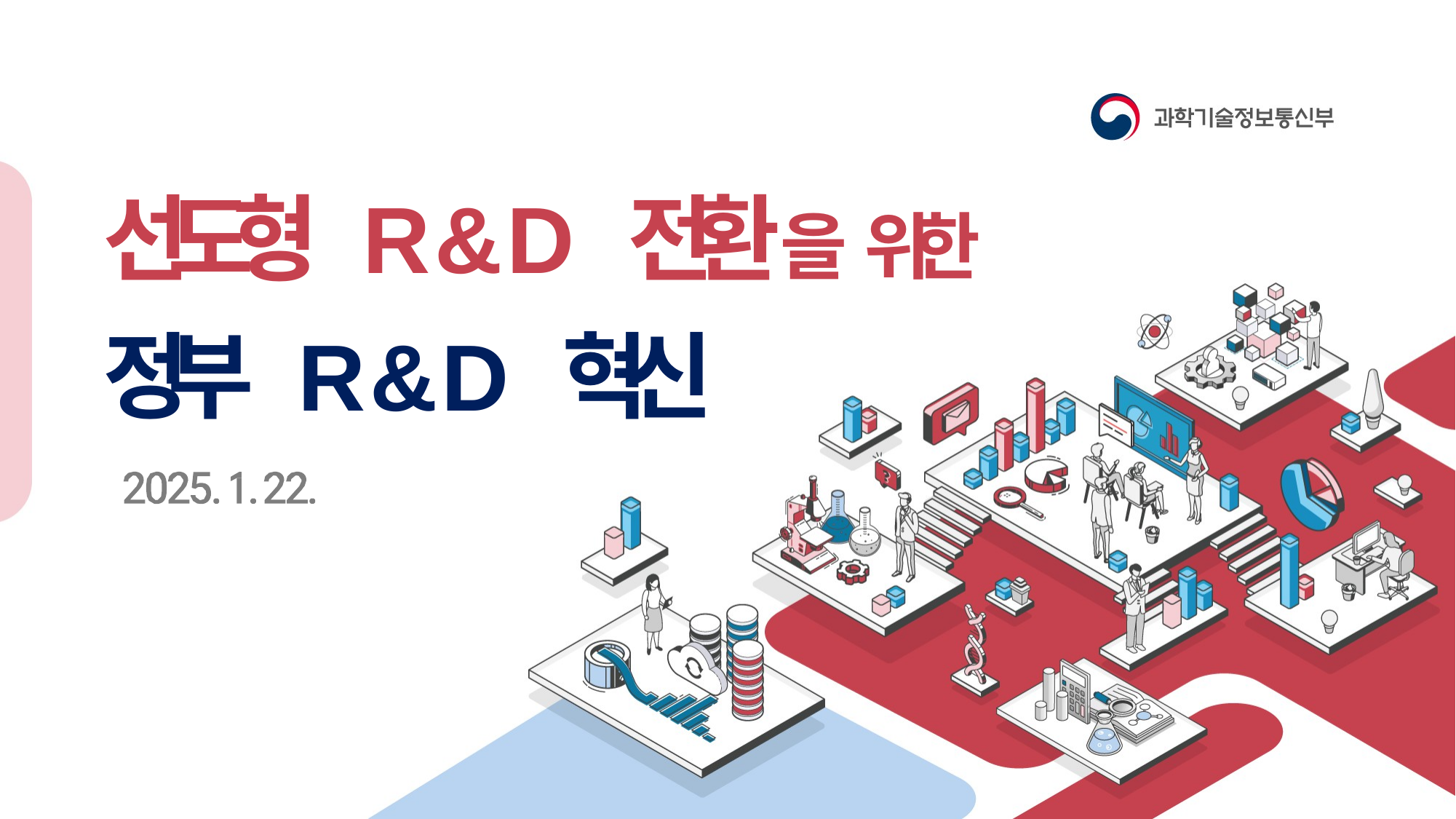

# 선도형 R&D 전환을 위한
정부 R&D 혁신